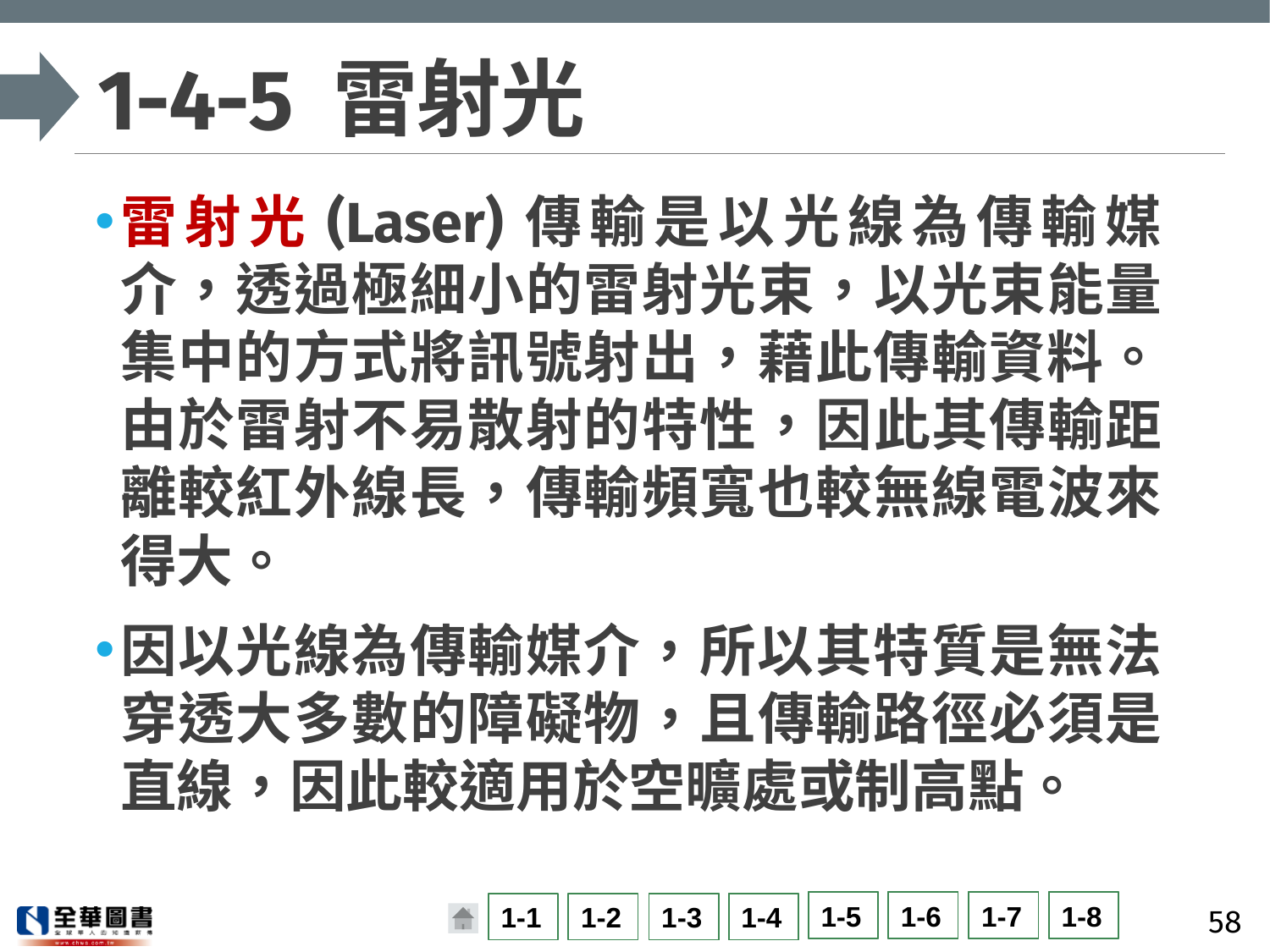

# 1-4-5 雷射光
雷射光(Laser)傳輸是以光線為傳輸媒介，透過極細小的雷射光束，以光束能量集中的方式將訊號射出，藉此傳輸資料。由於雷射不易散射的特性，因此其傳輸距離較紅外線長，傳輸頻寬也較無線電波來得大。
因以光線為傳輸媒介，所以其特質是無法穿透大多數的障礙物，且傳輸路徑必須是直線，因此較適用於空曠處或制高點。
58